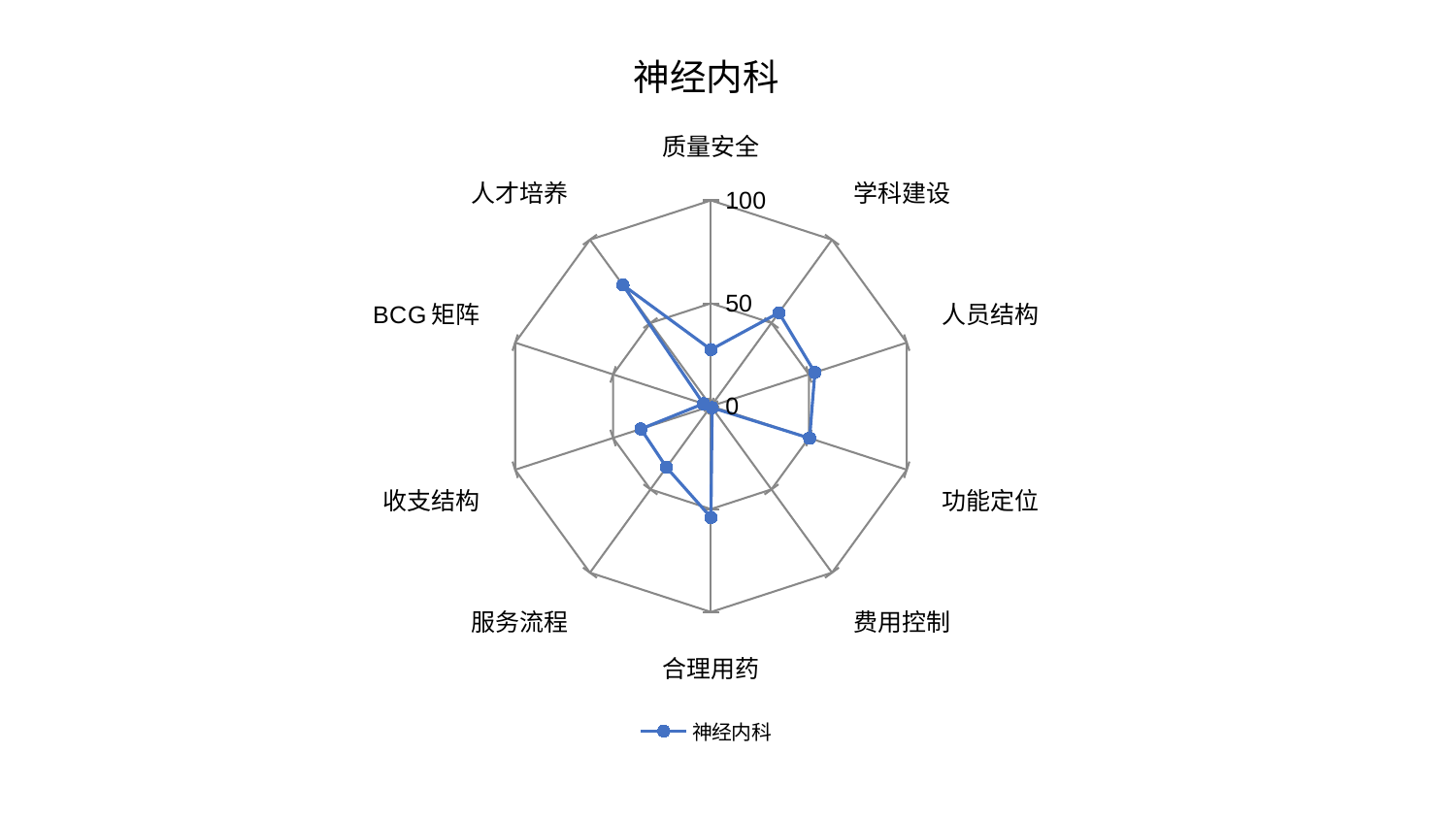

### Chart: 神经内科

| Category | 神经内科 |
|---|---|
| 质量安全 | 27.506612728539256 |
| 学科建设 | 56.15933954027432 |
| 人员结构 | 53.05443894096721 |
| 功能定位 | 50.3985422489736 |
| 费用控制 | 0.9567103416897726 |
| 合理用药 | 54.08054494442165 |
| 服务流程 | 36.75469914520379 |
| 收支结构 | 35.78311309722695 |
| BCG矩阵 | 3.8399753132040813 |
| 人才培养 | 72.7849735363078 |
141